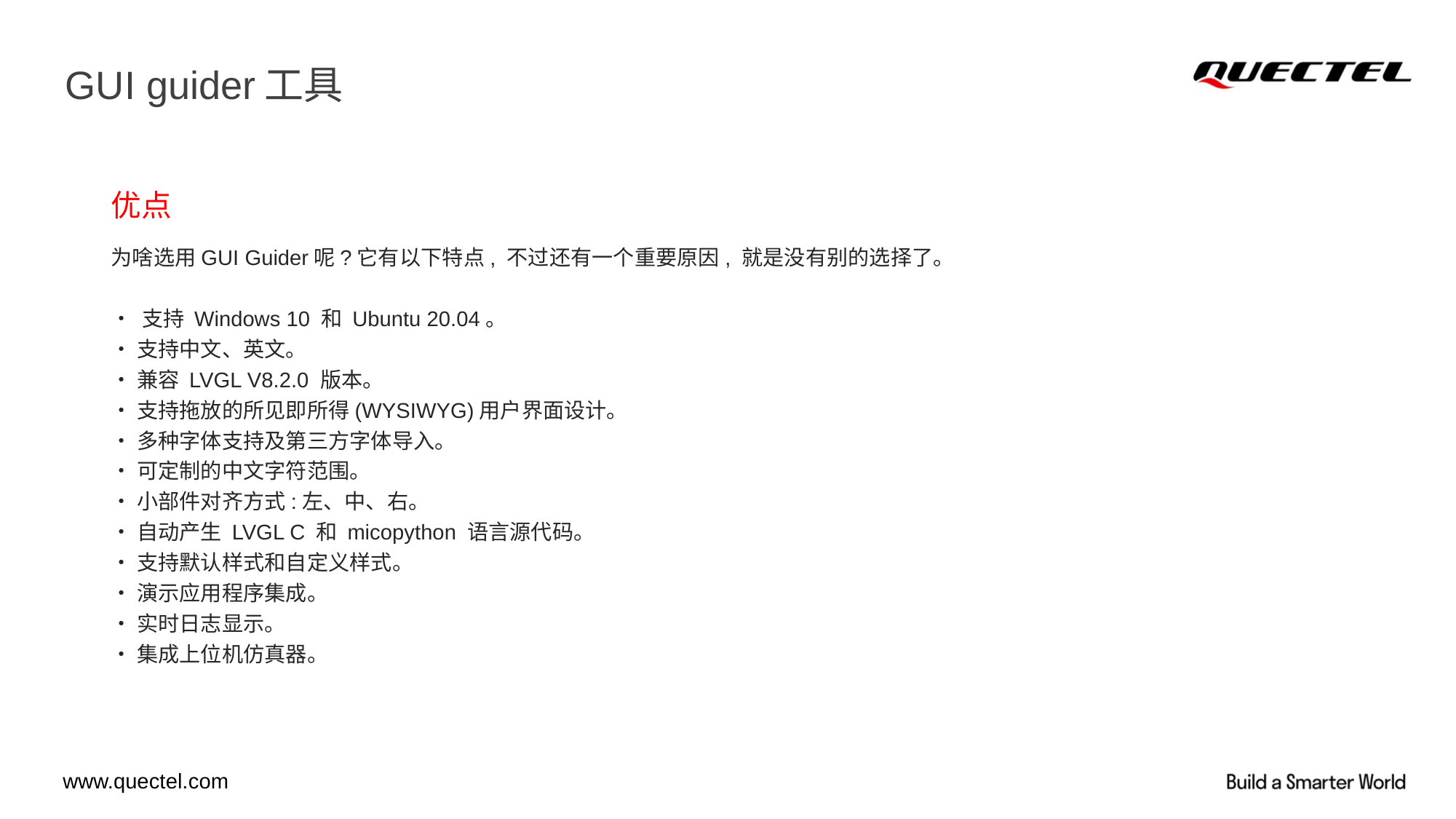

# GUI guider工具
优点
为啥选用GUI Guider呢?它有以下特点, 不过还有一个重要原因, 就是没有别的选择了。
• 支持 Windows 10 和 Ubuntu 20.04。
• 支持中文、英文。
• 兼容 LVGL V8.2.0 版本。
• 支持拖放的所见即所得(WYSIWYG)用户界面设计。
• 多种字体支持及第三方字体导入。
• 可定制的中文字符范围。
• 小部件对齐方式:左、中、右。
• 自动产生 LVGL C 和 micopython 语言源代码。
• 支持默认样式和自定义样式。
• 演示应用程序集成。
• 实时日志显示。
• 集成上位机仿真器。